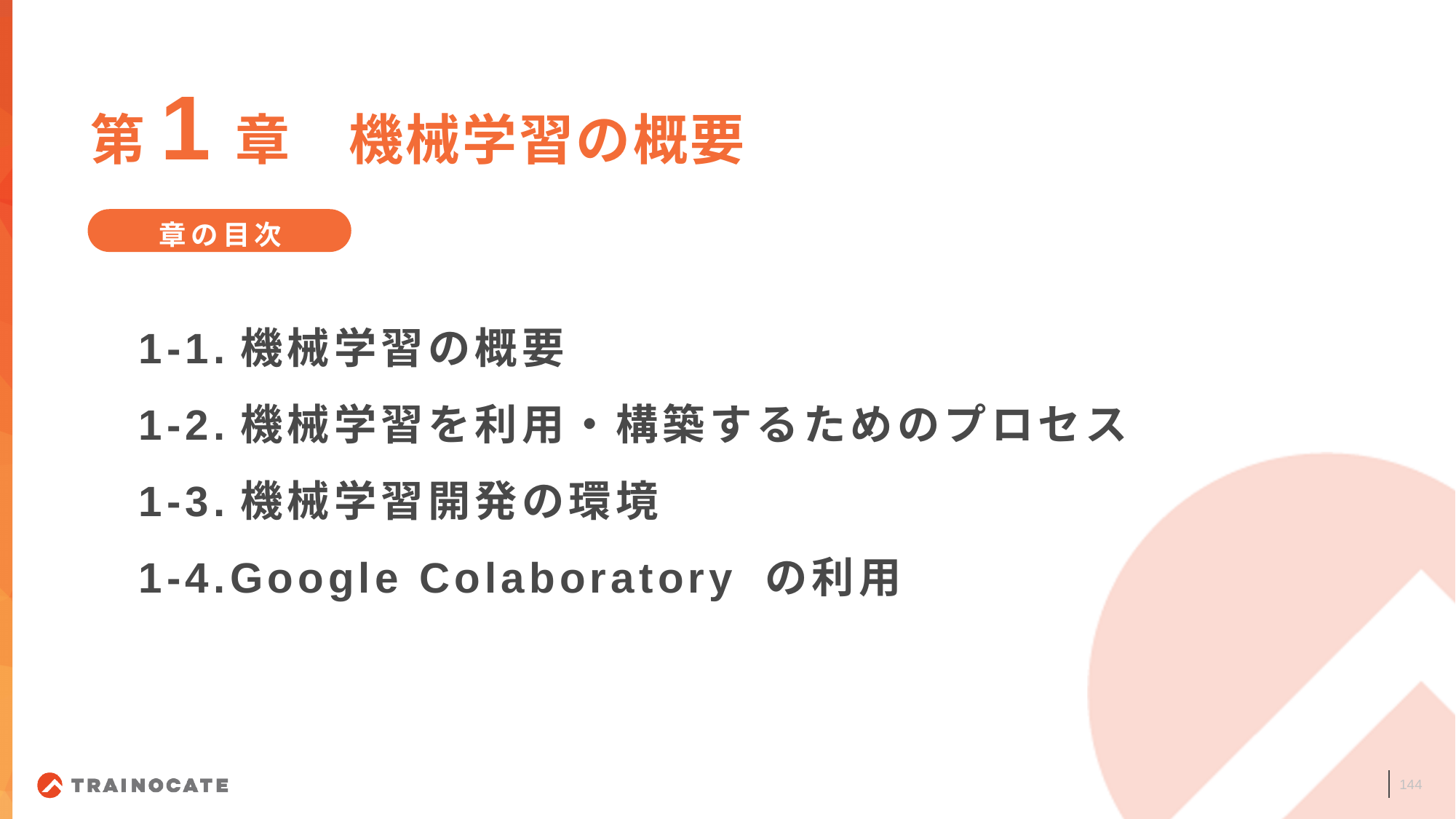

第1章　機械学習の概要
章の目次
1-1.機械学習の概要
1-2.機械学習を利用・構築するためのプロセス
1-3.機械学習開発の環境
1-4.Google Colaboratory の利用
144